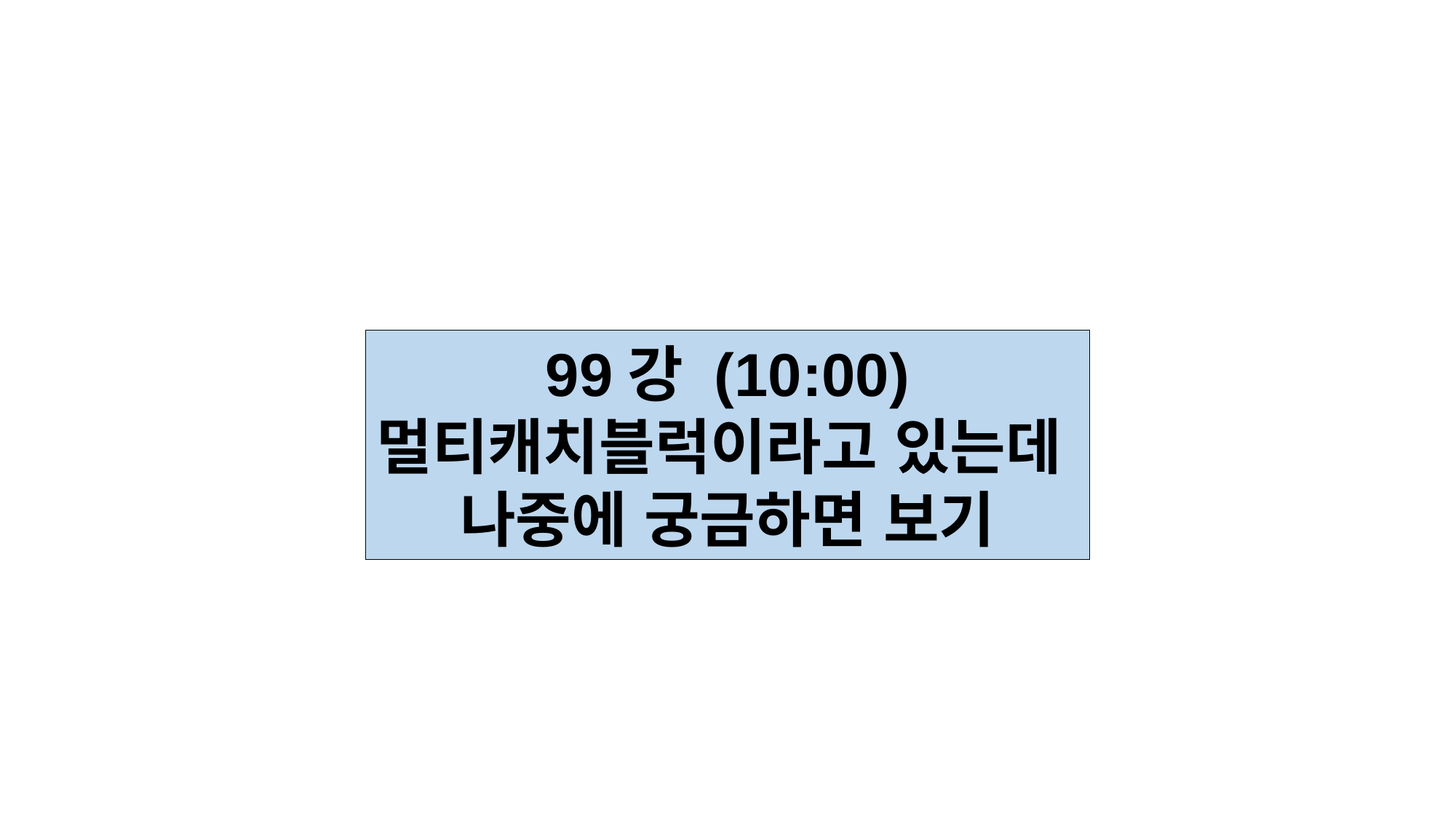

99강 (10:00)
멀티캐치블럭이라고 있는데
나중에 궁금하면 보기